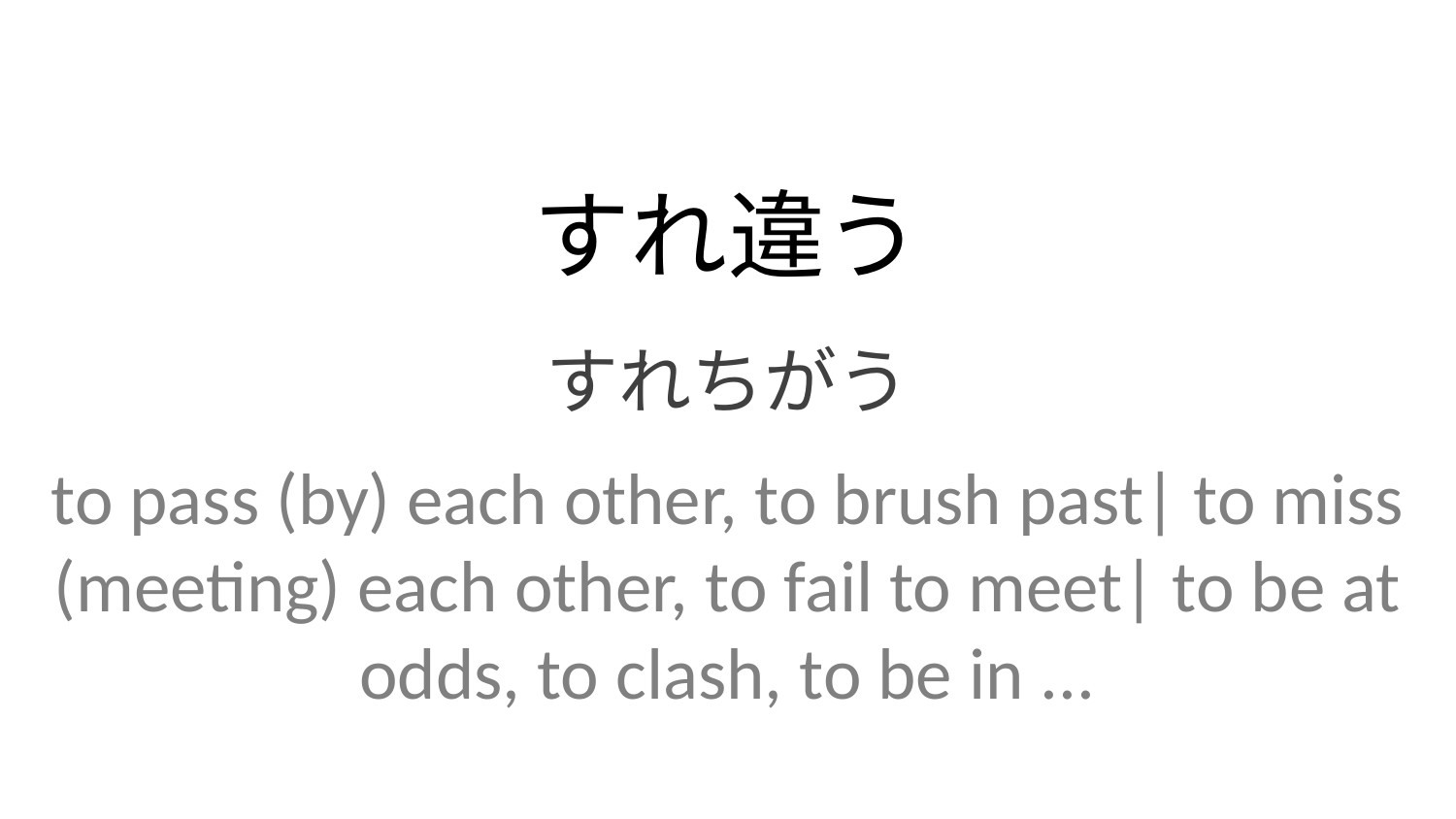

すれ違う

すれちがう
to pass (by) each other, to brush past| to miss (meeting) each other, to fail to meet| to be at odds, to clash, to be in ...